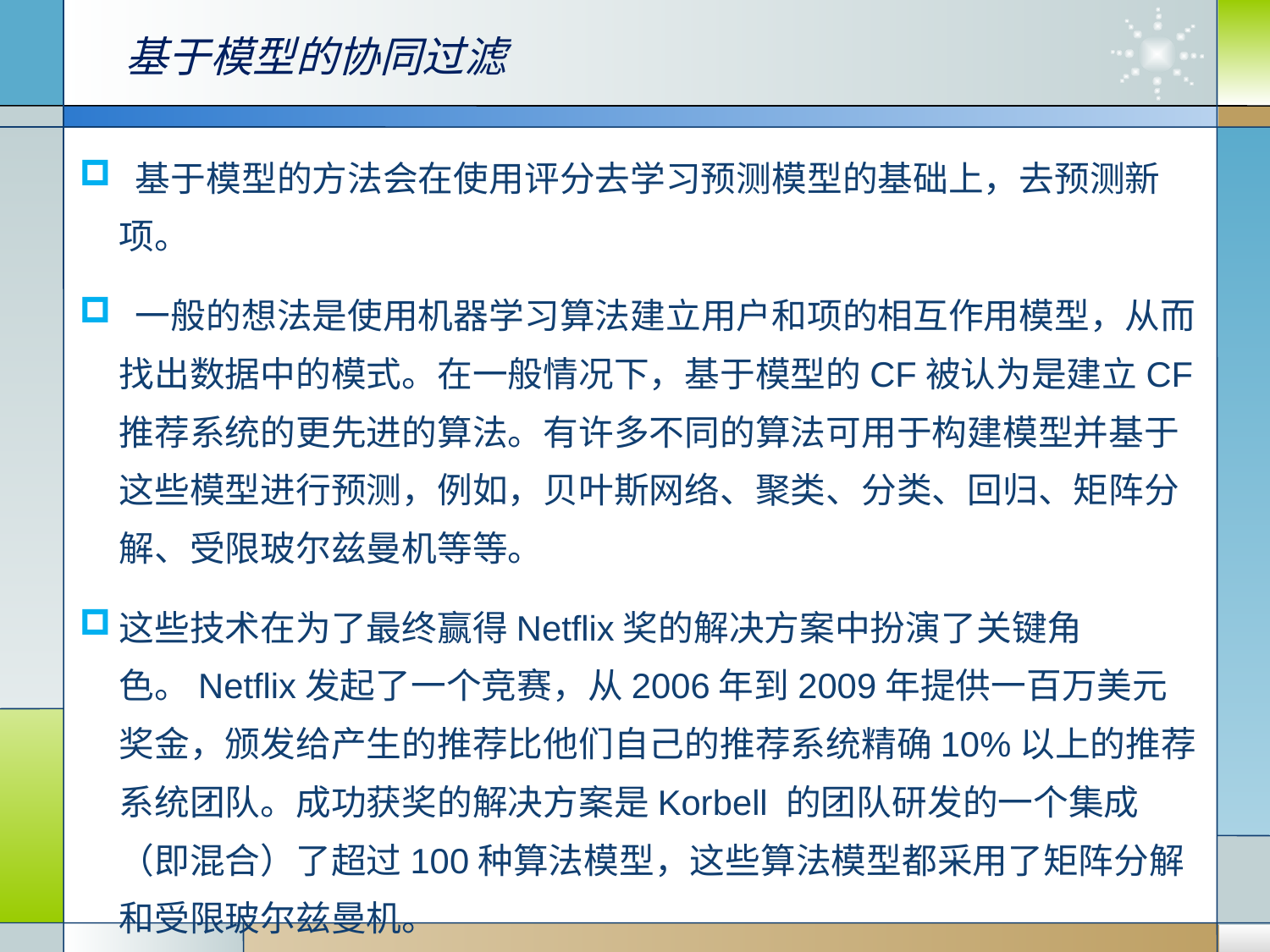

基于模型的协同过滤
 基于模型的方法会在使用评分去学习预测模型的基础上，去预测新项。
 一般的想法是使用机器学习算法建立用户和项的相互作用模型，从而找出数据中的模式。在一般情况下，基于模型的CF被认为是建立CF推荐系统的更先进的算法。有许多不同的算法可用于构建模型并基于这些模型进行预测，例如，贝叶斯网络、聚类、分类、回归、矩阵分解、受限玻尔兹曼机等等。
这些技术在为了最终赢得Netflix奖的解决方案中扮演了关键角色。Netflix发起了一个竞赛，从2006年到2009年提供一百万美元奖金，颁发给产生的推荐比他们自己的推荐系统精确10%以上的推荐系统团队。成功获奖的解决方案是Korbell 的团队研发的一个集成（即混合）了超过100种算法模型，这些算法模型都采用了矩阵分解和受限玻尔兹曼机。